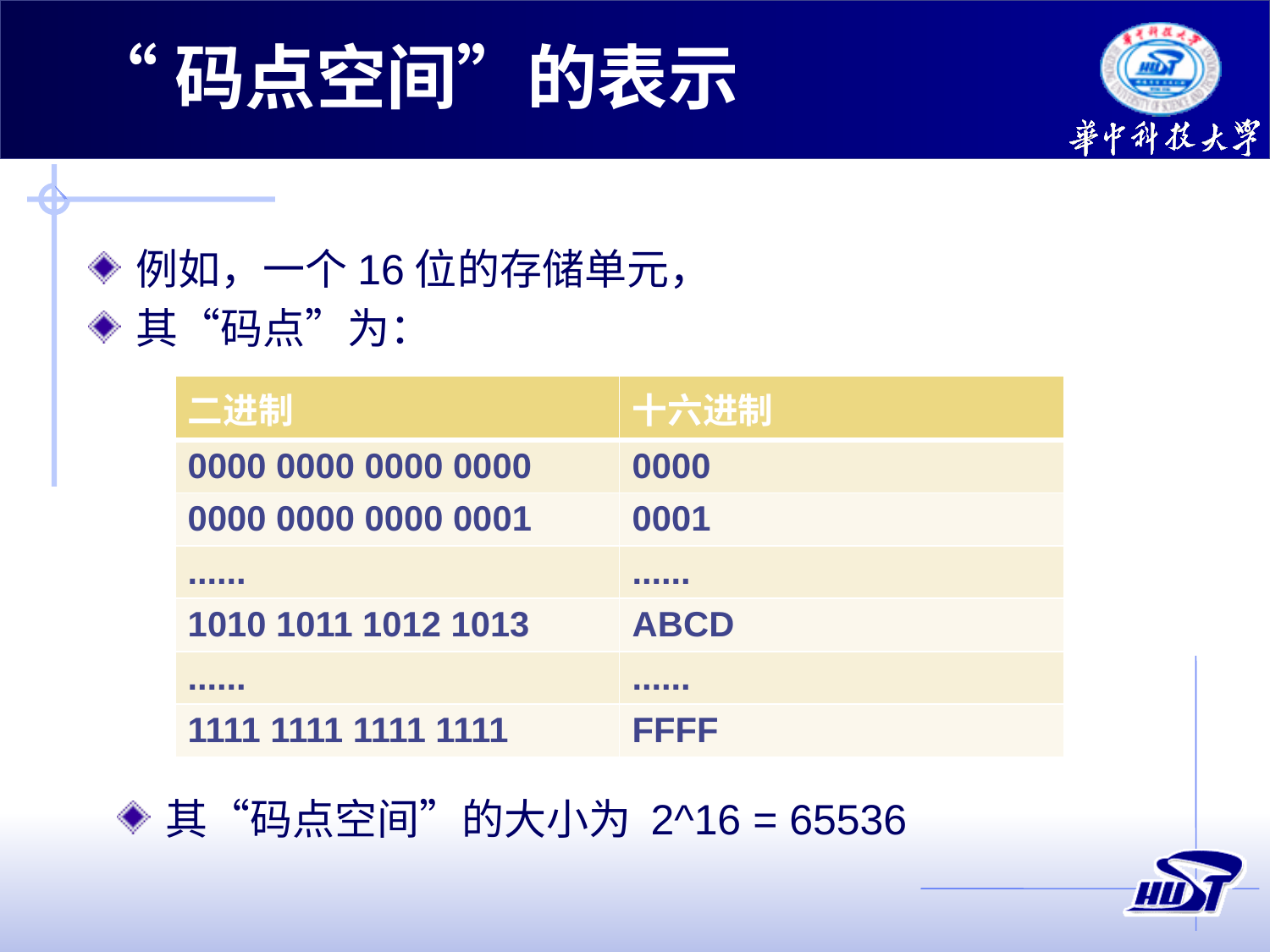

# “码点空间”的表示
例如，一个16位的存储单元，
其“码点”为：
| 二进制 | 十六进制 |
| --- | --- |
| 0000 0000 0000 0000 | 0000 |
| 0000 0000 0000 0001 | 0001 |
| ...... | ...... |
| 1010 1011 1012 1013 | ABCD |
| ...... | ...... |
| 1111 1111 1111 1111 | FFFF |
其“码点空间”的大小为 2^16 = 65536